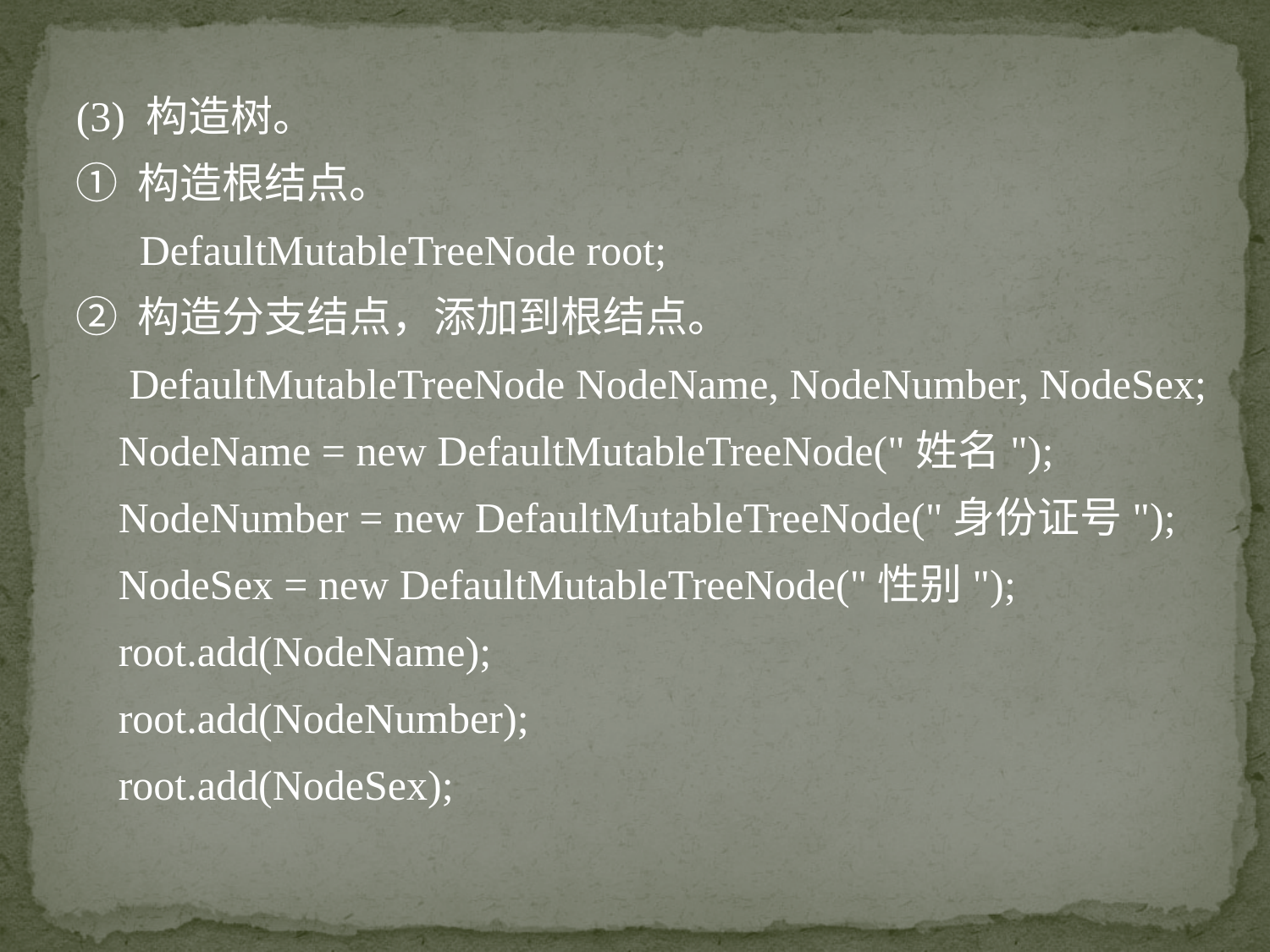

(3) 构造树。
① 构造根结点。
      DefaultMutableTreeNode root;
② 构造分支结点，添加到根结点。
     DefaultMutableTreeNode NodeName, NodeNumber, NodeSex;
    NodeName = new DefaultMutableTreeNode("姓名");
    NodeNumber = new DefaultMutableTreeNode("身份证号");
    NodeSex = new DefaultMutableTreeNode("性别");
    root.add(NodeName);
    root.add(NodeNumber);
    root.add(NodeSex);